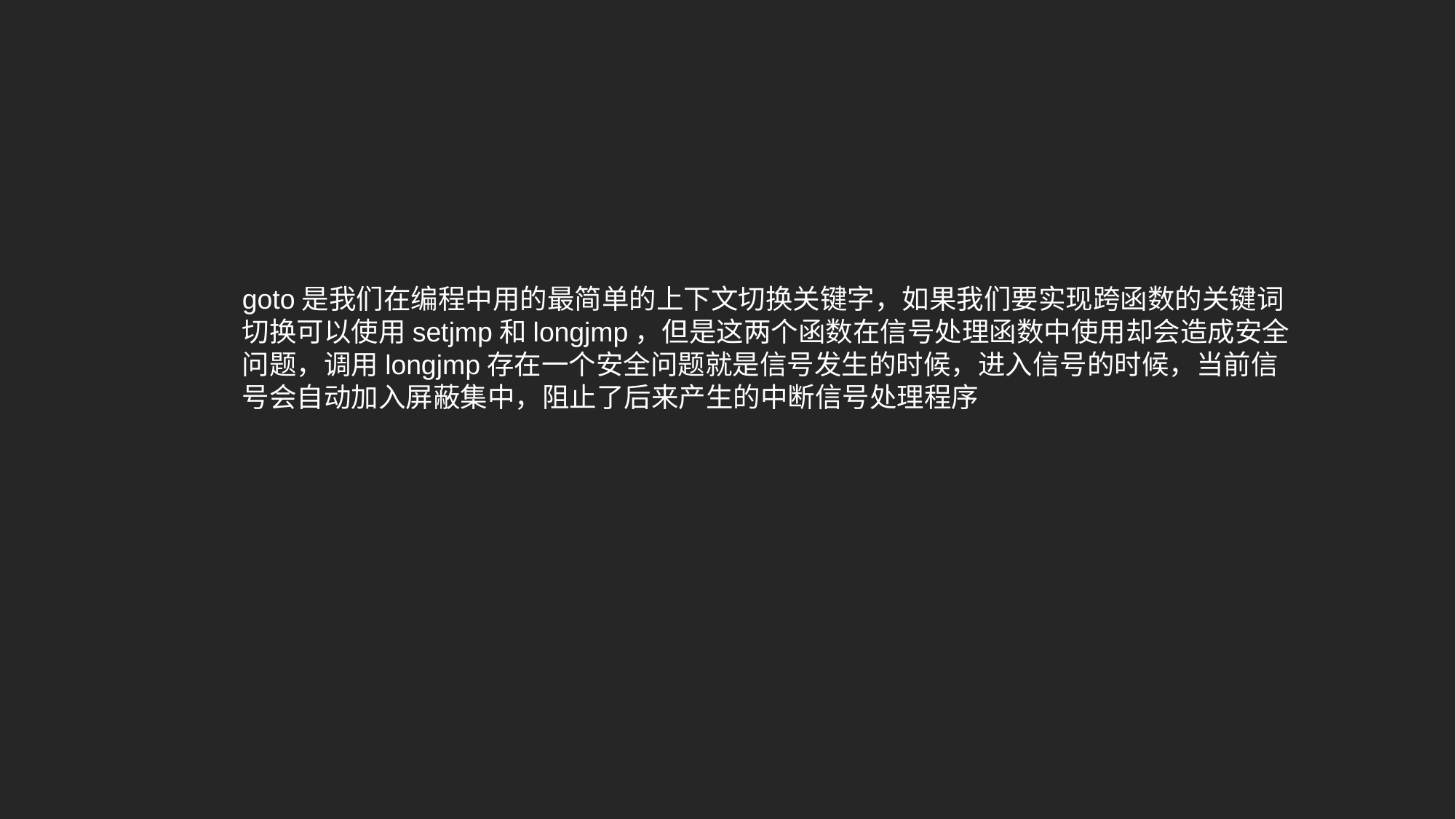

goto是我们在编程中用的最简单的上下文切换关键字，如果我们要实现跨函数的关键词切换可以使用setjmp和longjmp，但是这两个函数在信号处理函数中使用却会造成安全问题，调用longjmp存在一个安全问题就是信号发生的时候，进入信号的时候，当前信号会自动加入屏蔽集中，阻止了后来产生的中断信号处理程序